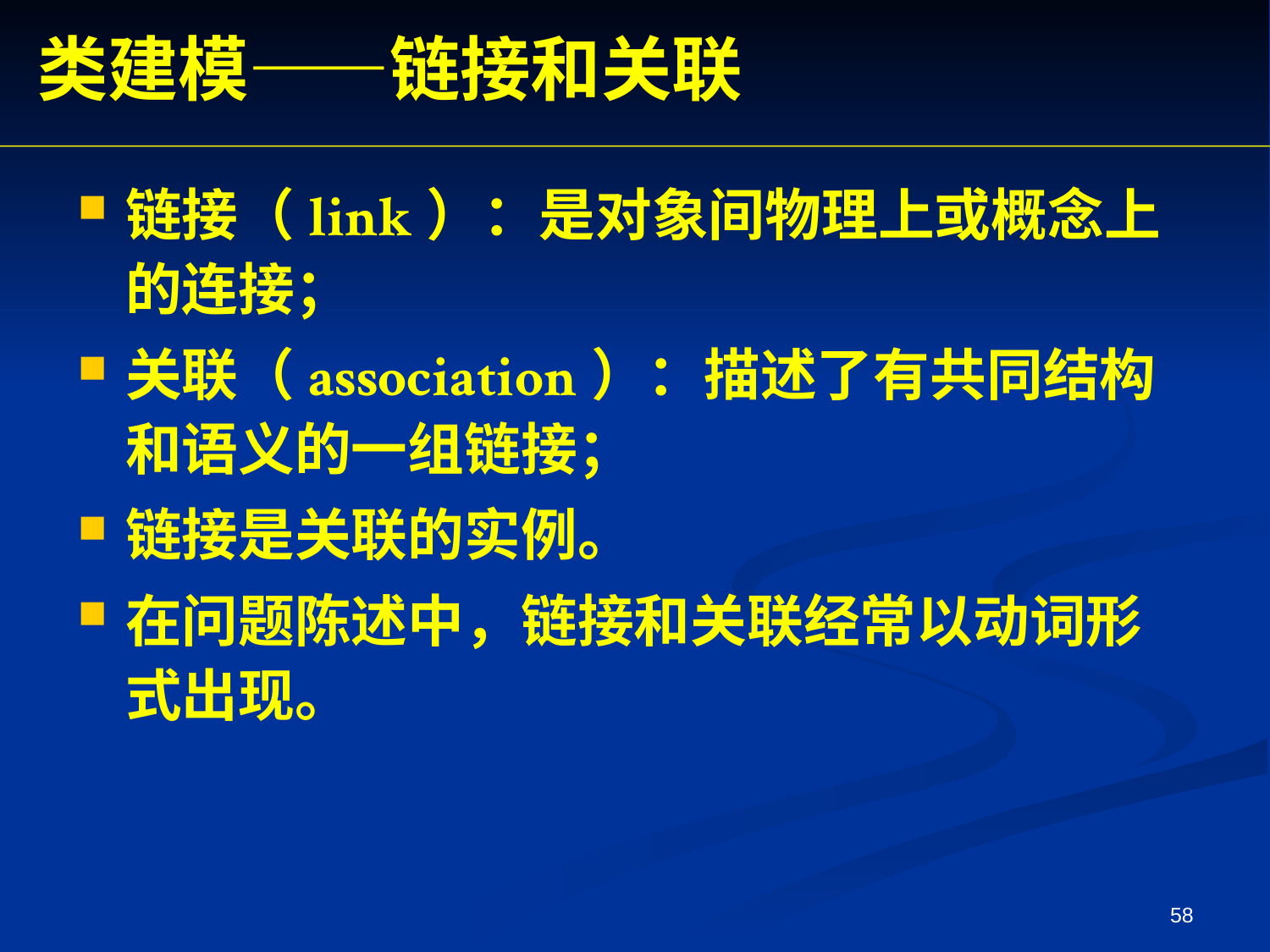

类建模——链接和关联

链接（link）：是对象间物理上或概念上的连接；
关联（association）：描述了有共同结构和语义的一组链接；
链接是关联的实例。
在问题陈述中，链接和关联经常以动词形式出现。
58